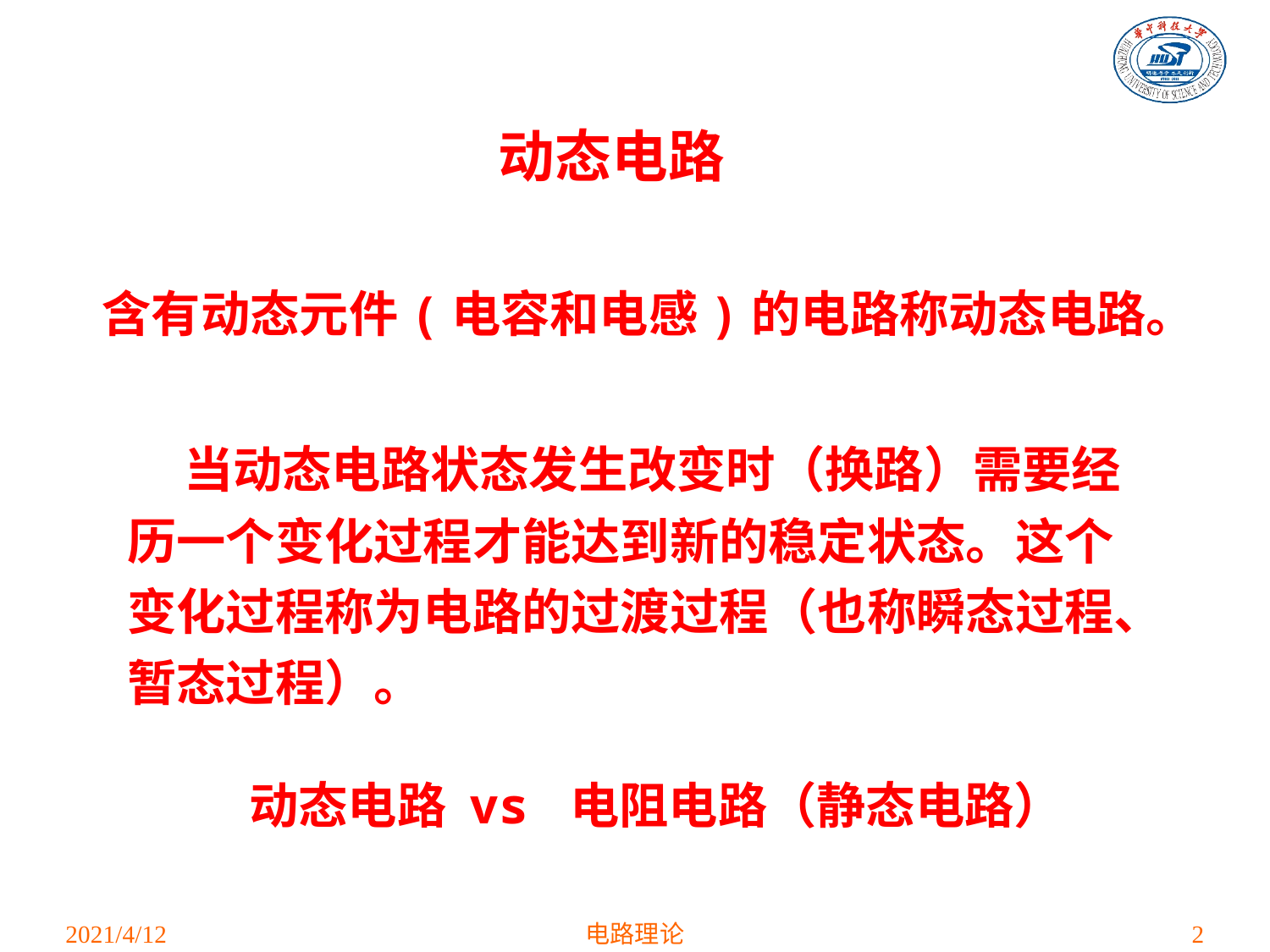

动态电路
1. 动态电路
含有动态元件(电容和电感)的电路称动态电路。
    当动态电路状态发生改变时（换路）需要经历一个变化过程才能达到新的稳定状态。这个变化过程称为电路的过渡过程（也称瞬态过程、暂态过程）。
动态电路 vs 电阻电路（静态电路）
2021/4/12
电路理论
2